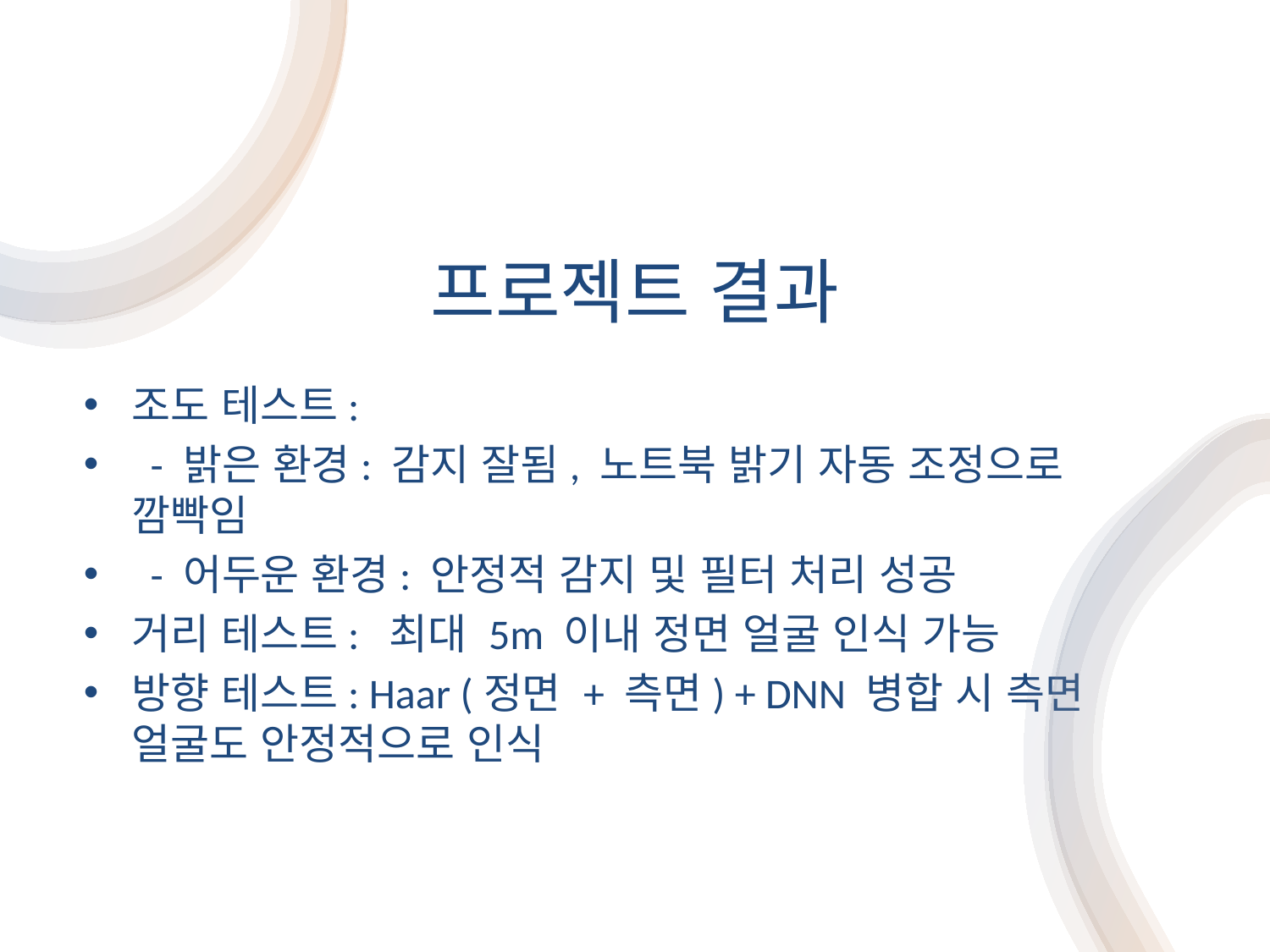

# 프로젝트 결과
조도 테스트:
  - 밝은 환경: 감지 잘됨, 노트북 밝기 자동 조정으로 깜빡임
  - 어두운 환경: 안정적 감지 및 필터 처리 성공
거리 테스트:  최대 5m 이내 정면 얼굴 인식 가능
방향 테스트: Haar (정면 + 측면) + DNN 병합 시 측면 얼굴도 안정적으로 인식